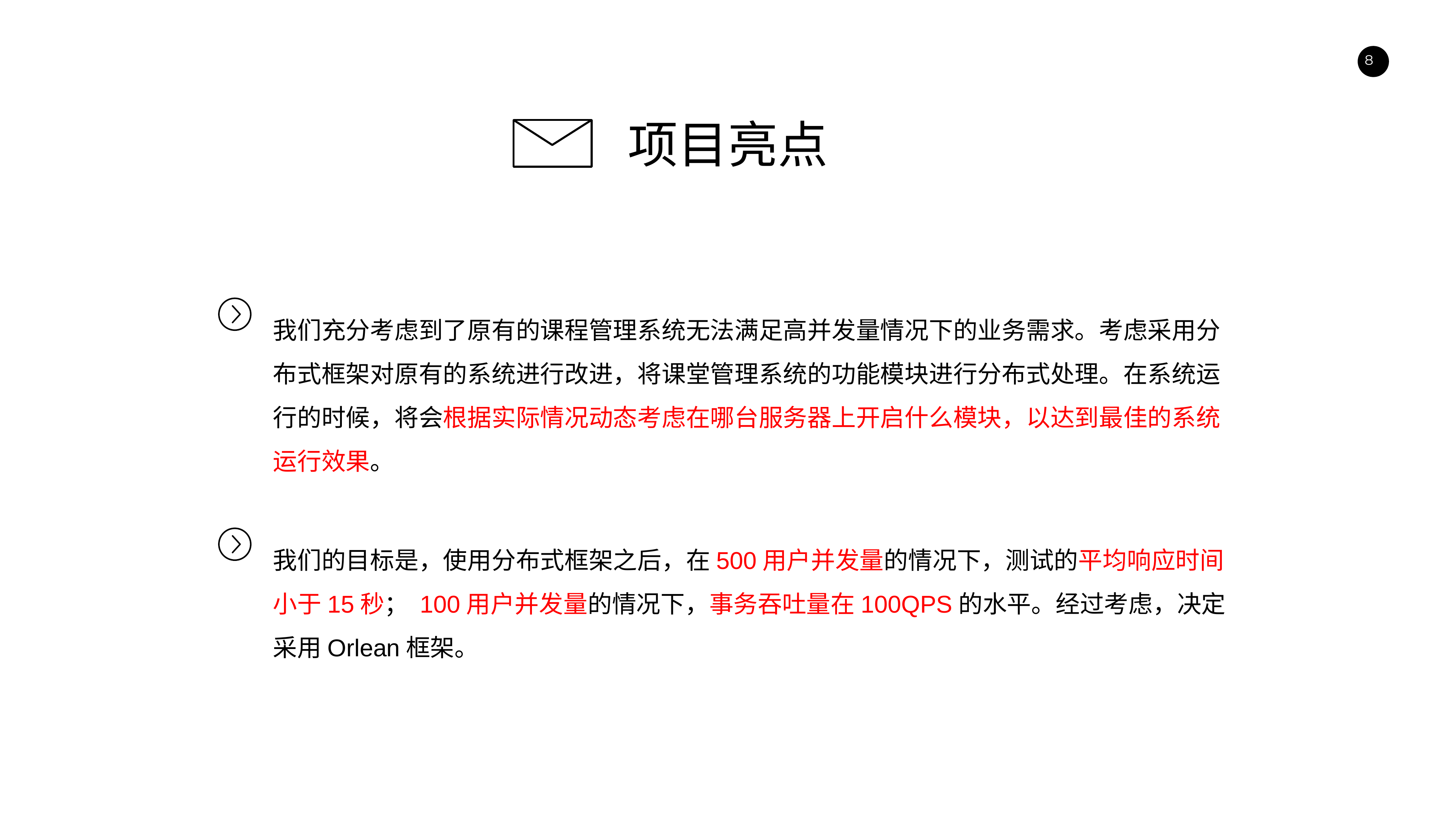

项目亮点

我们充分考虑到了原有的课程管理系统无法满足高并发量情况下的业务需求。考虑采用分布式框架对原有的系统进行改进，将课堂管理系统的功能模块进行分布式处理。在系统运行的时候，将会根据实际情况动态考虑在哪台服务器上开启什么模块，以达到最佳的系统运行效果。

我们的目标是，使用分布式框架之后，在500用户并发量的情况下，测试的平均响应时间小于15秒； 100用户并发量的情况下，事务吞吐量在100QPS的水平。经过考虑，决定采用Orlean框架。